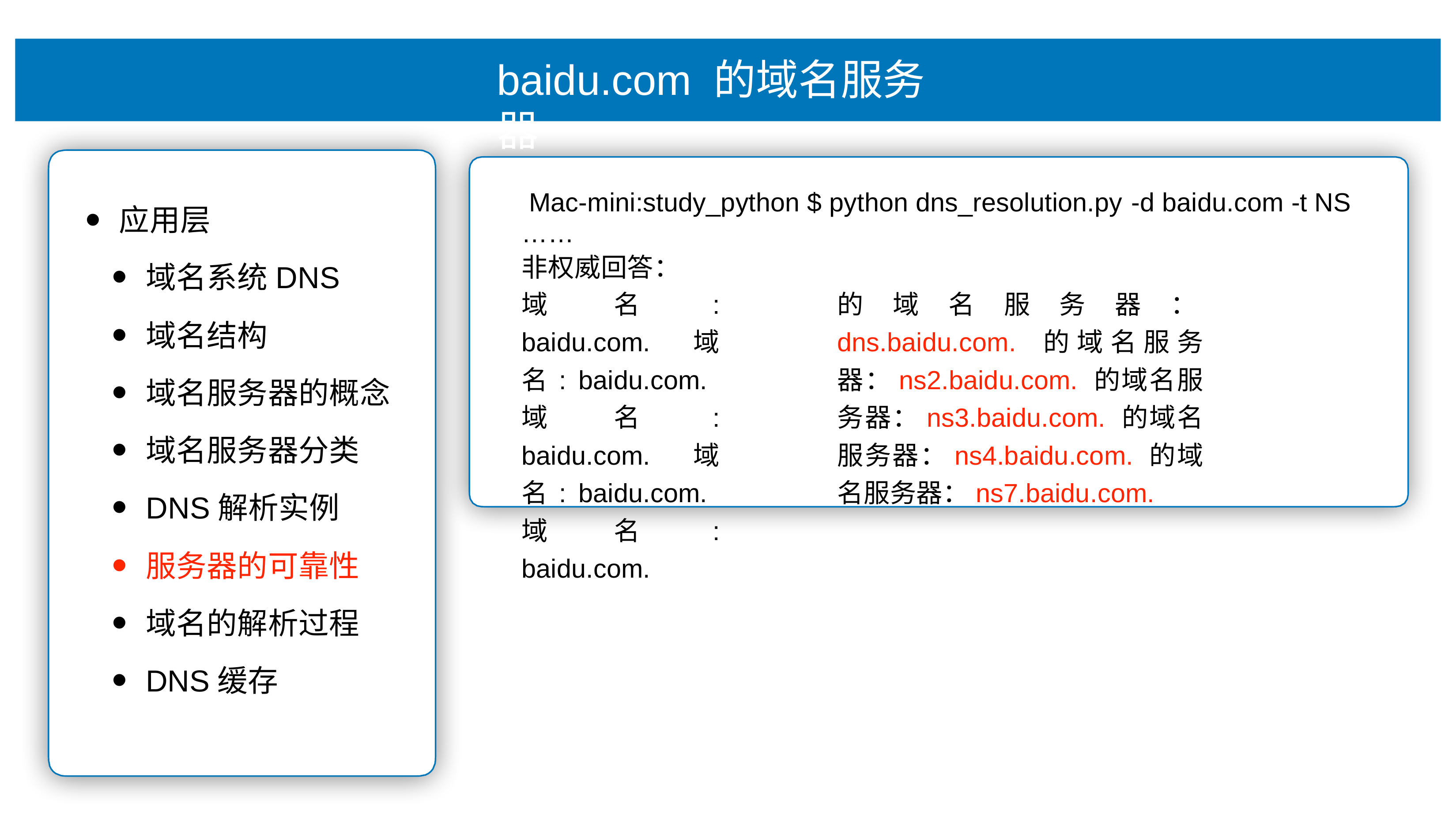

# baidu.com 的域名服务器

Mac-mini:study_python $ python dns_resolution.py -d baidu.com -t NS
……
⾮权威回答：
应⽤层
域名系统DNS
域名结构
域名服务器的概念
域名服务器分类
DNS解析实例
服务器的可靠性
域名的解析过程
DNS缓存
域名: baidu.com.  域名: baidu.com.  域名: baidu.com.  域名: baidu.com.  域名: baidu.com.
的域名服务器：dns.baidu.com. 的域名服务器：ns2.baidu.com. 的域名服务器：ns3.baidu.com. 的域名服务器：ns4.baidu.com. 的域名服务器：ns7.baidu.com.